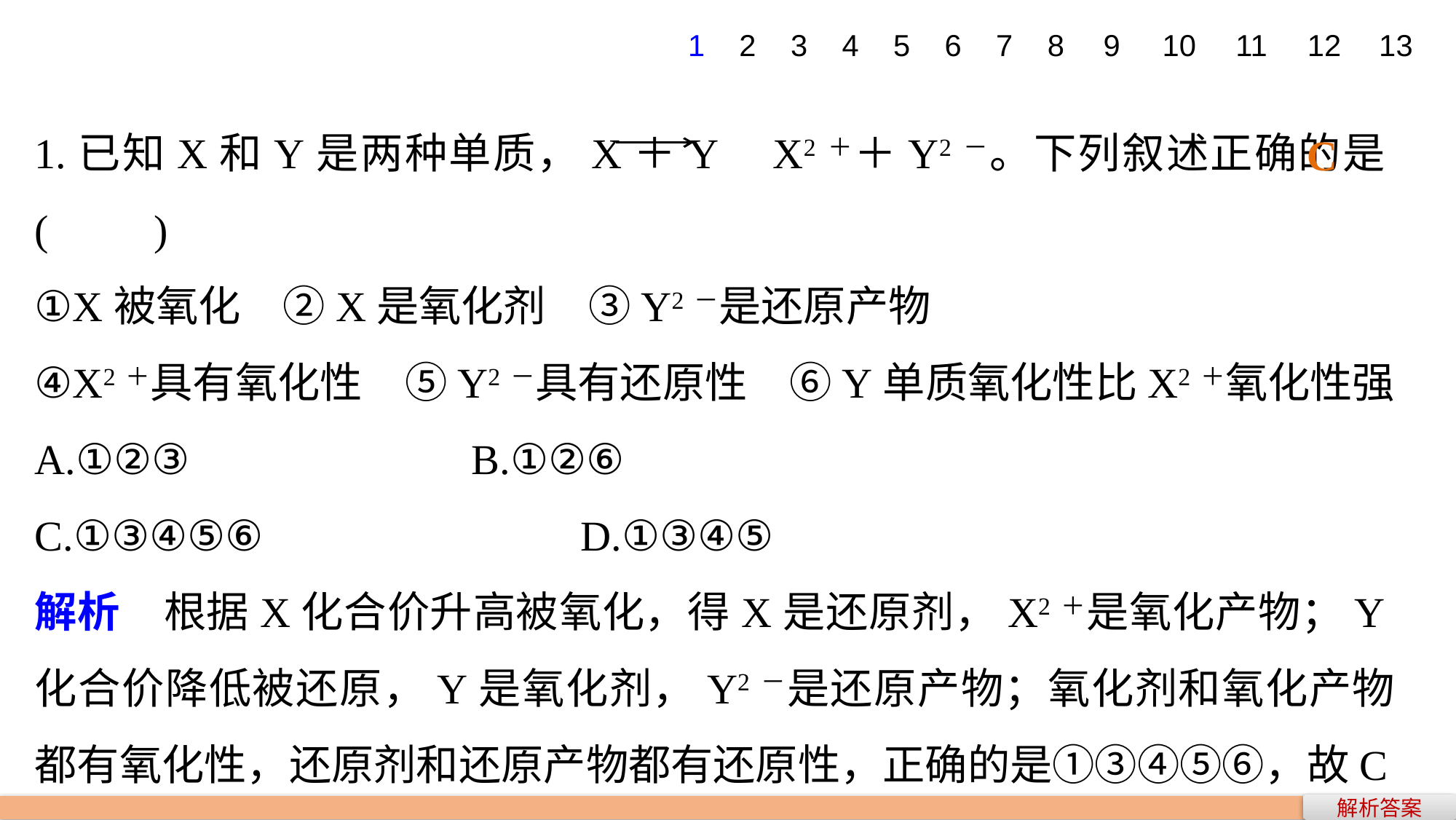

1
2
3
4
5
6
7
8
9
10
11
12
13
1.已知X和Y是两种单质，X＋Y    X2＋＋Y2－。下列叙述正确的是(　　)
①X被氧化　②X是氧化剂　③Y2－是还原产物
④X2＋具有氧化性　⑤Y2－具有还原性　⑥Y单质氧化性比X2＋氧化性强
A.①②③  			B.①②⑥
C.①③④⑤⑥  			D.①③④⑤
解析　根据X化合价升高被氧化，得X是还原剂，X2＋是氧化产物；Y化合价降低被还原，Y是氧化剂，Y2－是还原产物；氧化剂和氧化产物都有氧化性，还原剂和还原产物都有还原性，正确的是①③④⑤⑥，故C正确。
C
解析答案